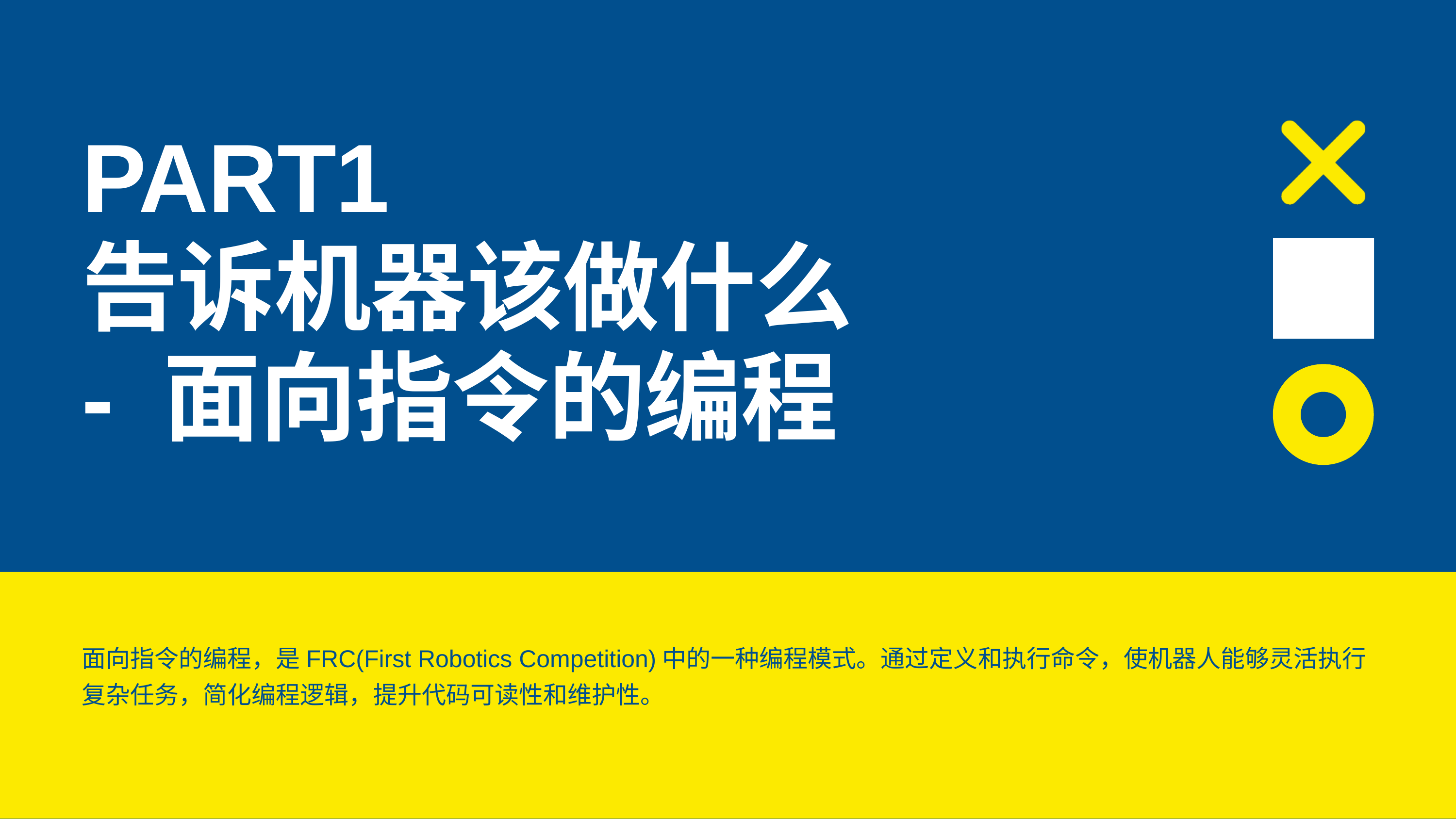

PART1
告诉机器该做什么
- 面向指令的编程

面向指令的编程，是FRC(First Robotics Competition)中的一种编程模式。通过定义和执行命令，使机器人能够灵活执行复杂任务，简化编程逻辑，提升代码可读性和维护性。